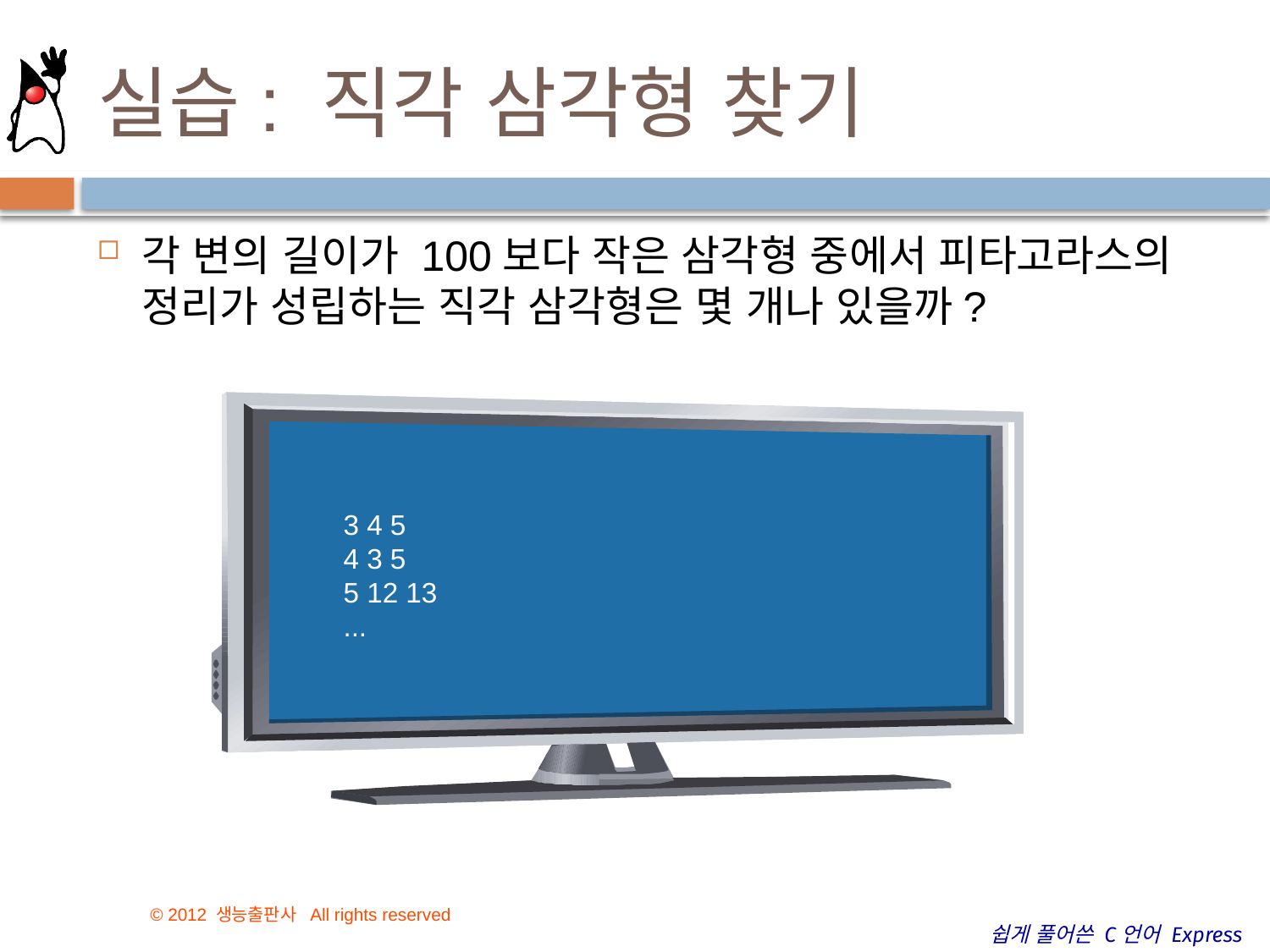

# 실습: 직각 삼각형 찾기
각 변의 길이가 100보다 작은 삼각형 중에서 피타고라스의 정리가 성립하는 직각 삼각형은 몇 개나 있을까?

3 4 5
4 3 5
5 12 13
...